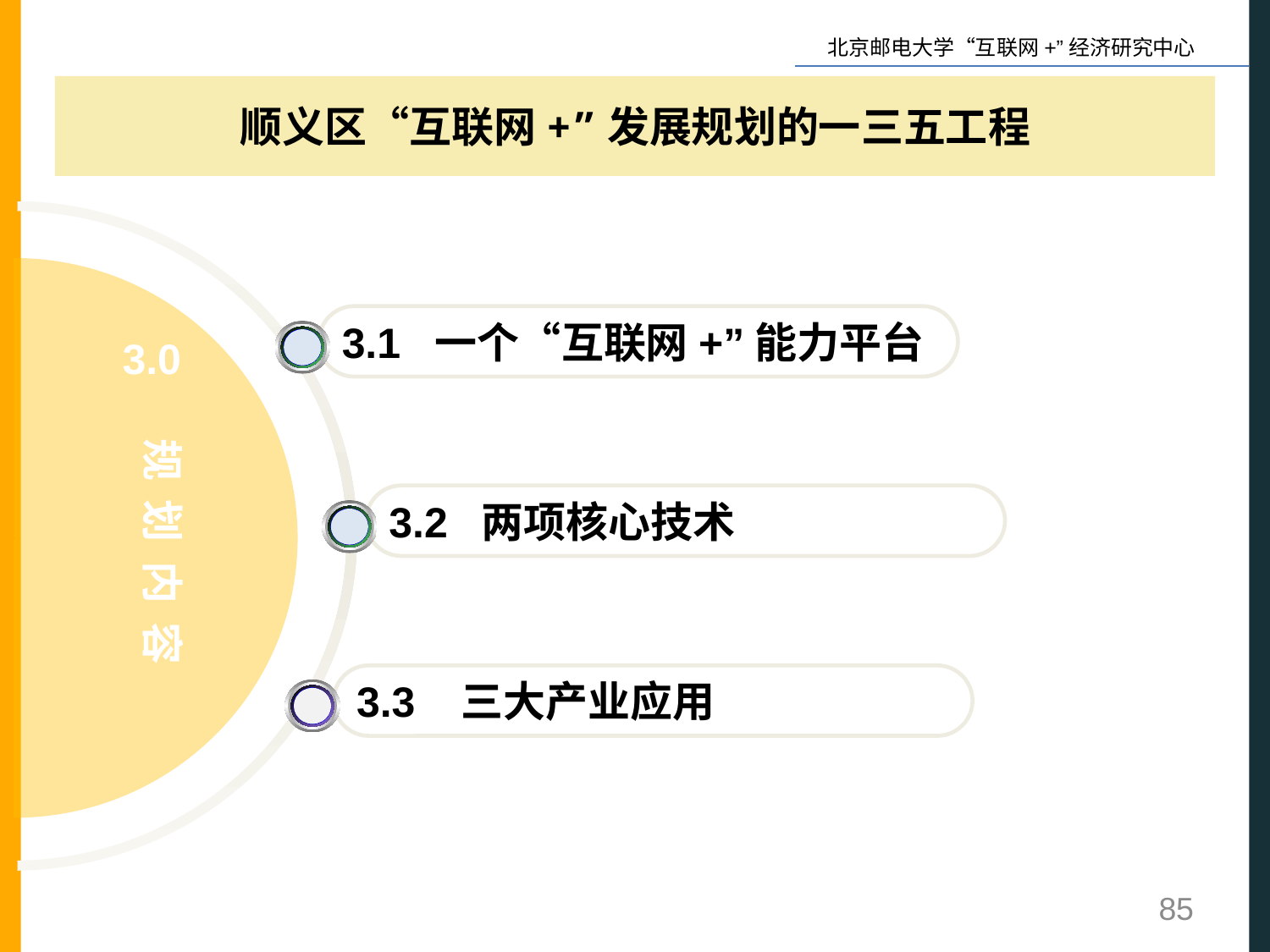

顺义区“互联网+”发展规划的一三五工程

3.1  一个“互联网+”能力平台
3.0

规  划  内  容
3.2  两项核心技术

3.3   三大产业应用

85